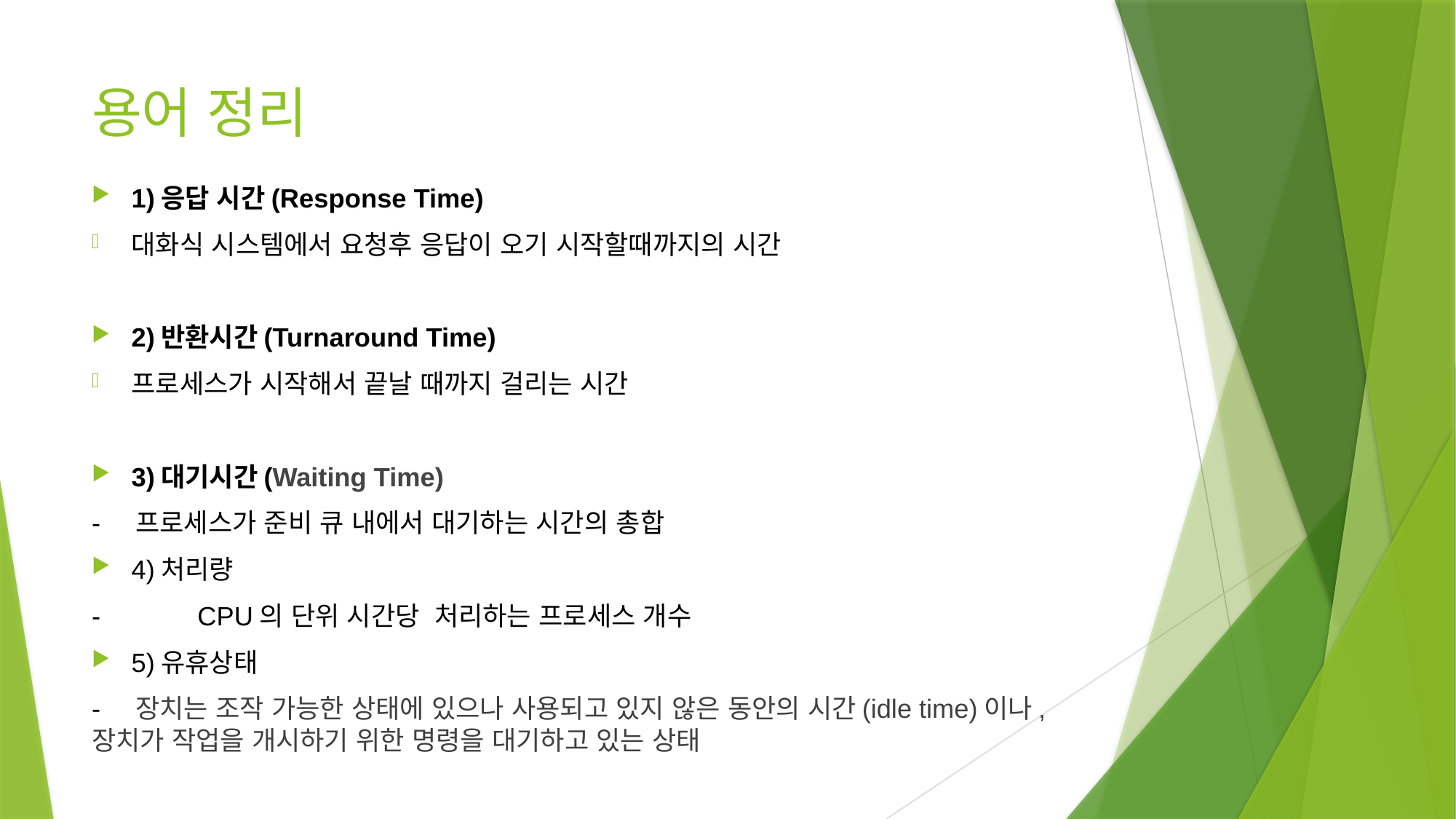

# 용어 정리
1)응답 시간(Response Time)
대화식 시스템에서 요청후 응답이 오기 시작할때까지의 시간

2)반환시간(Turnaround Time)
프로세스가 시작해서 끝날 때까지 걸리는 시간

3)대기시간(Waiting Time)
-    프로세스가 준비 큐 내에서 대기하는 시간의 총합
4)처리량
-	CPU의 단위 시간당  처리하는 프로세스 개수
5)유휴상태
-    장치는 조작 가능한 상태에 있으나 사용되고 있지 않은 동안의 시간(idle time)이나, 	장치가 작업을 개시하기 위한 명령을 대기하고 있는 상태